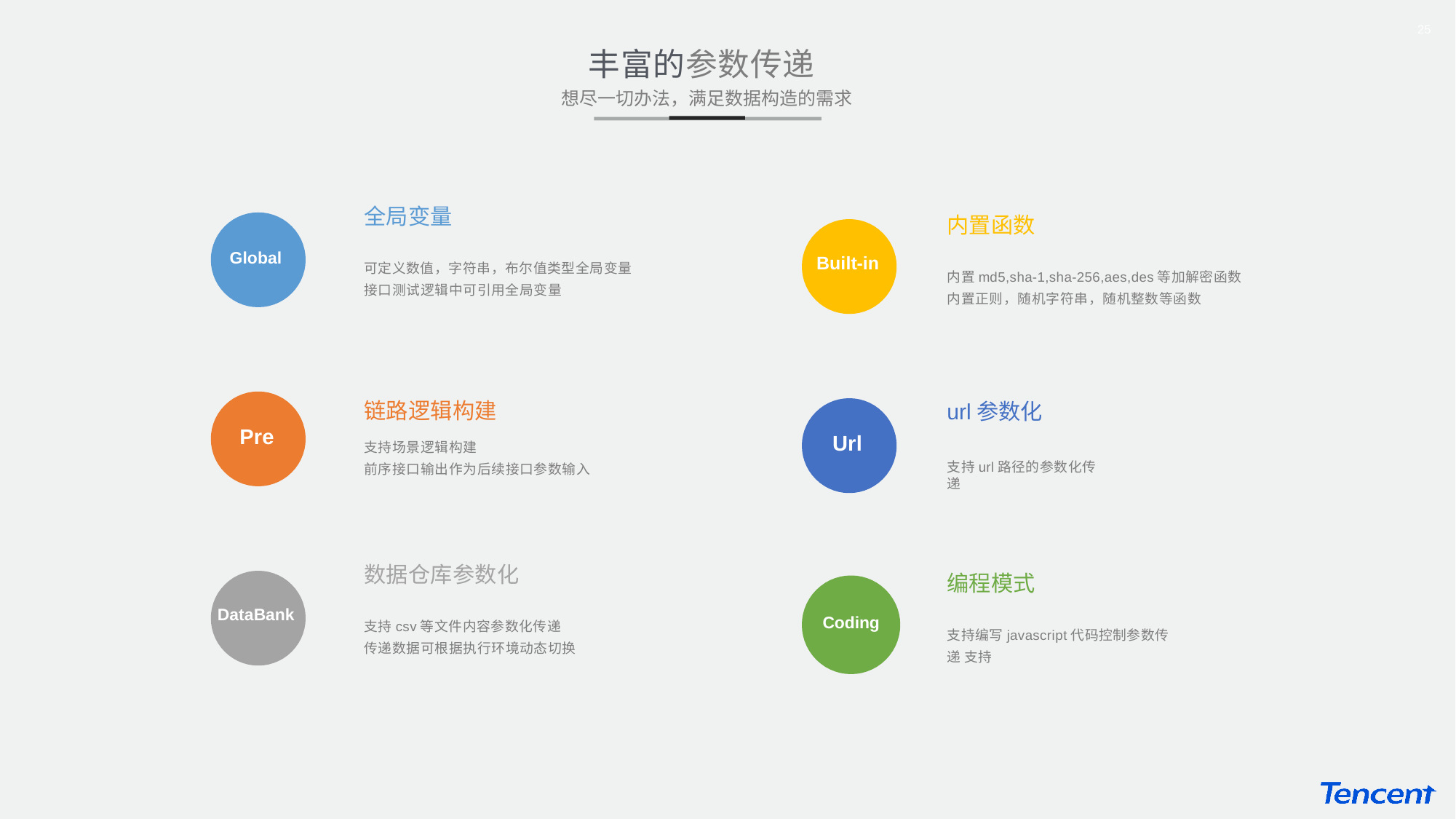

25
# 丰富的参数传递
想尽一切办法，满足数据构造的需求

全局变量
内置函数

Global
Built-in
可定义数值，字符串，布尔值类型全局变量
接口测试逻辑中可引用全局变量
内置md5,sha-1,sha-256,aes,des等加解密函数 内置正则，随机字符串，随机整数等函数

链路逻辑构建
支持场景逻辑构建
前序接口输出作为后续接口参数输入
url参数化

Pre
Url
支持url路径的参数化传递
数据仓库参数化
编程模式

DataBank
Coding
支持csv等文件内容参数化传递
传递数据可根据执行环境动态切换
支持编写javascript代码控制参数传递 支持